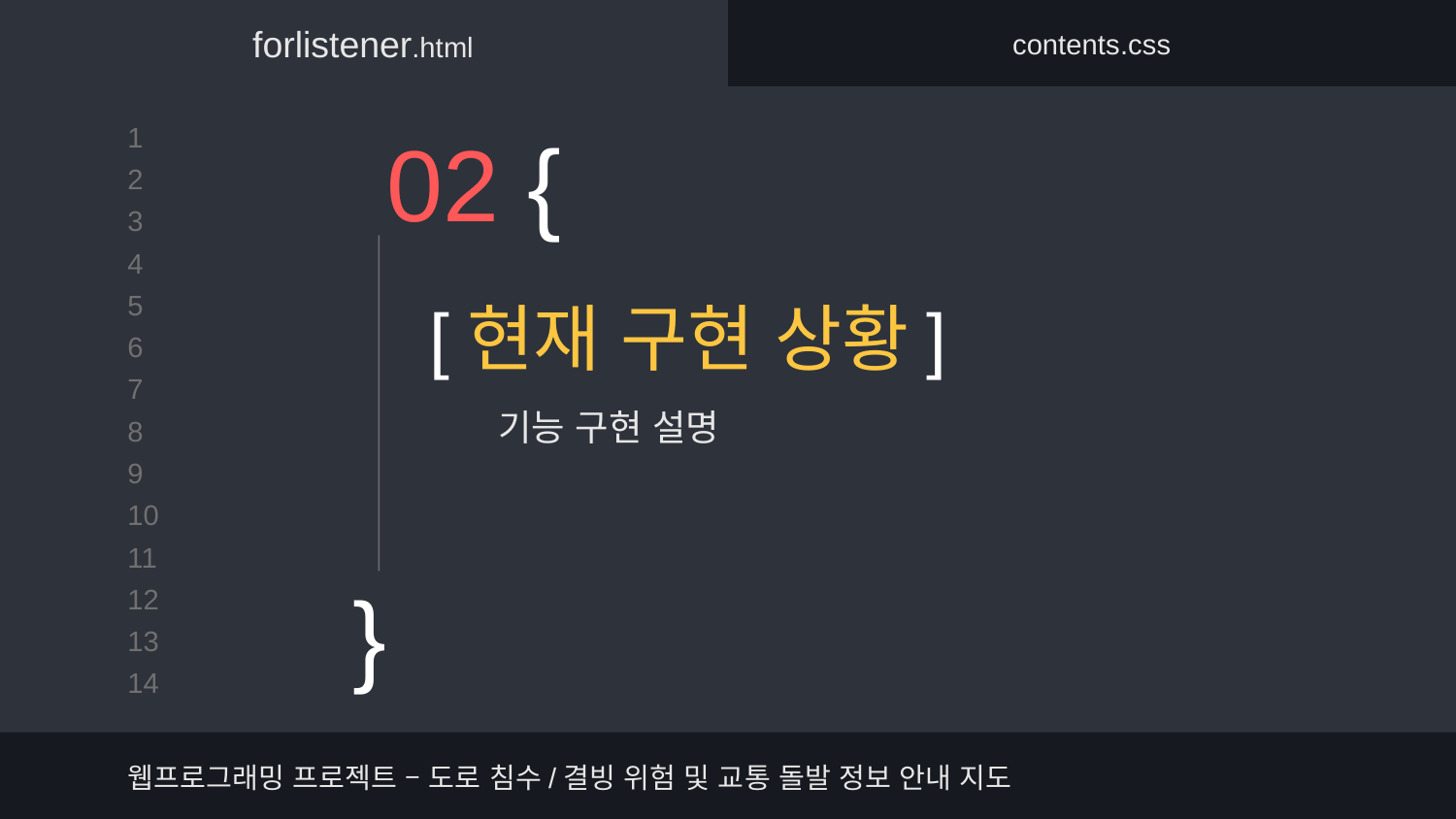

forlistener.html
contents.css
# 02 {
[현재 구현 상황]
기능 구현 설명
}
웹프로그래밍 프로젝트 – 도로 침수/결빙 위험 및 교통 돌발 정보 안내 지도